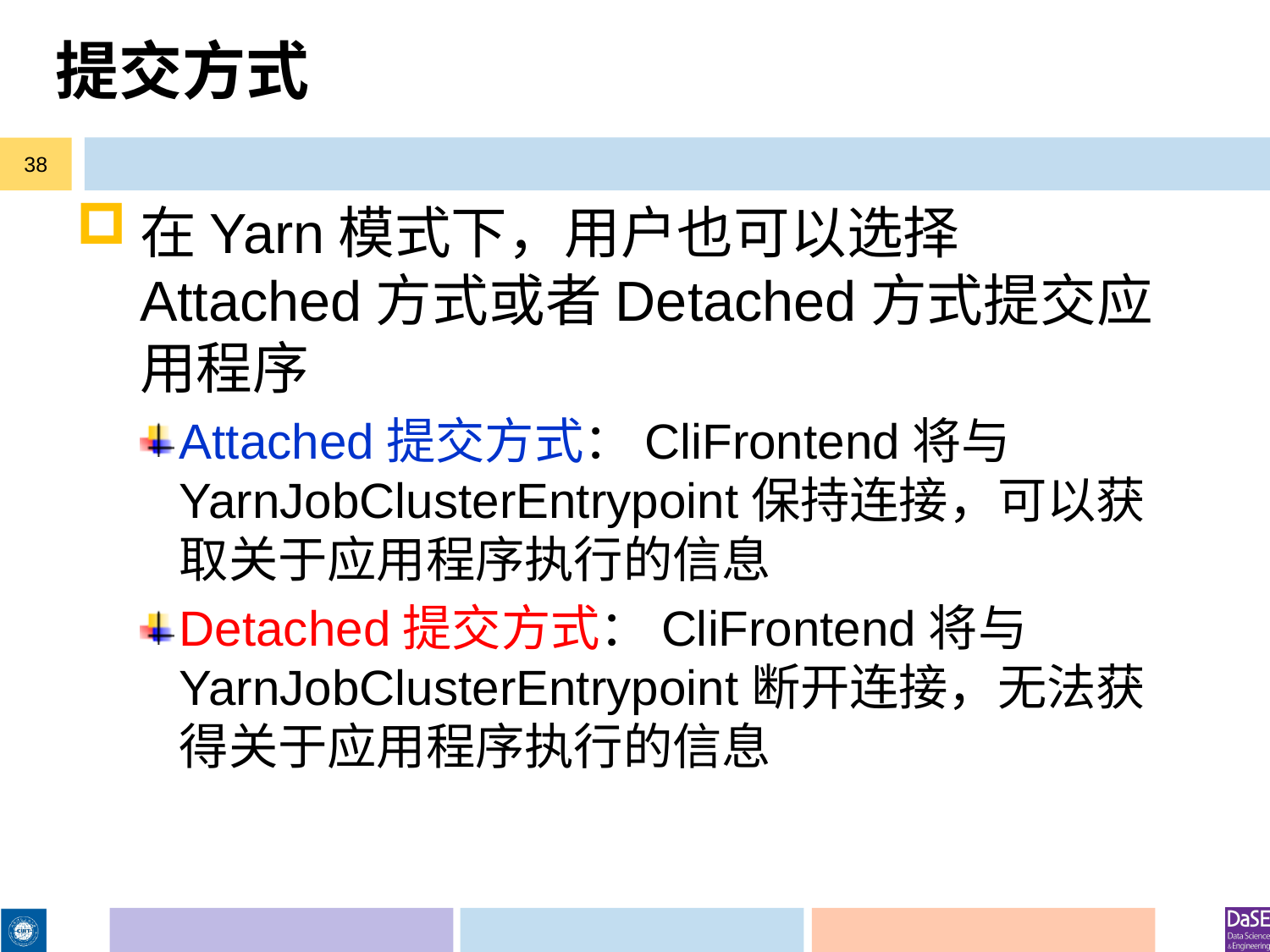

# 提交方式
38
在Yarn模式下，用户也可以选择Attached方式或者Detached方式提交应用程序
Attached提交方式：CliFrontend将与YarnJobClusterEntrypoint保持连接，可以获取关于应用程序执行的信息
Detached提交方式：CliFrontend将与YarnJobClusterEntrypoint断开连接，无法获得关于应用程序执行的信息